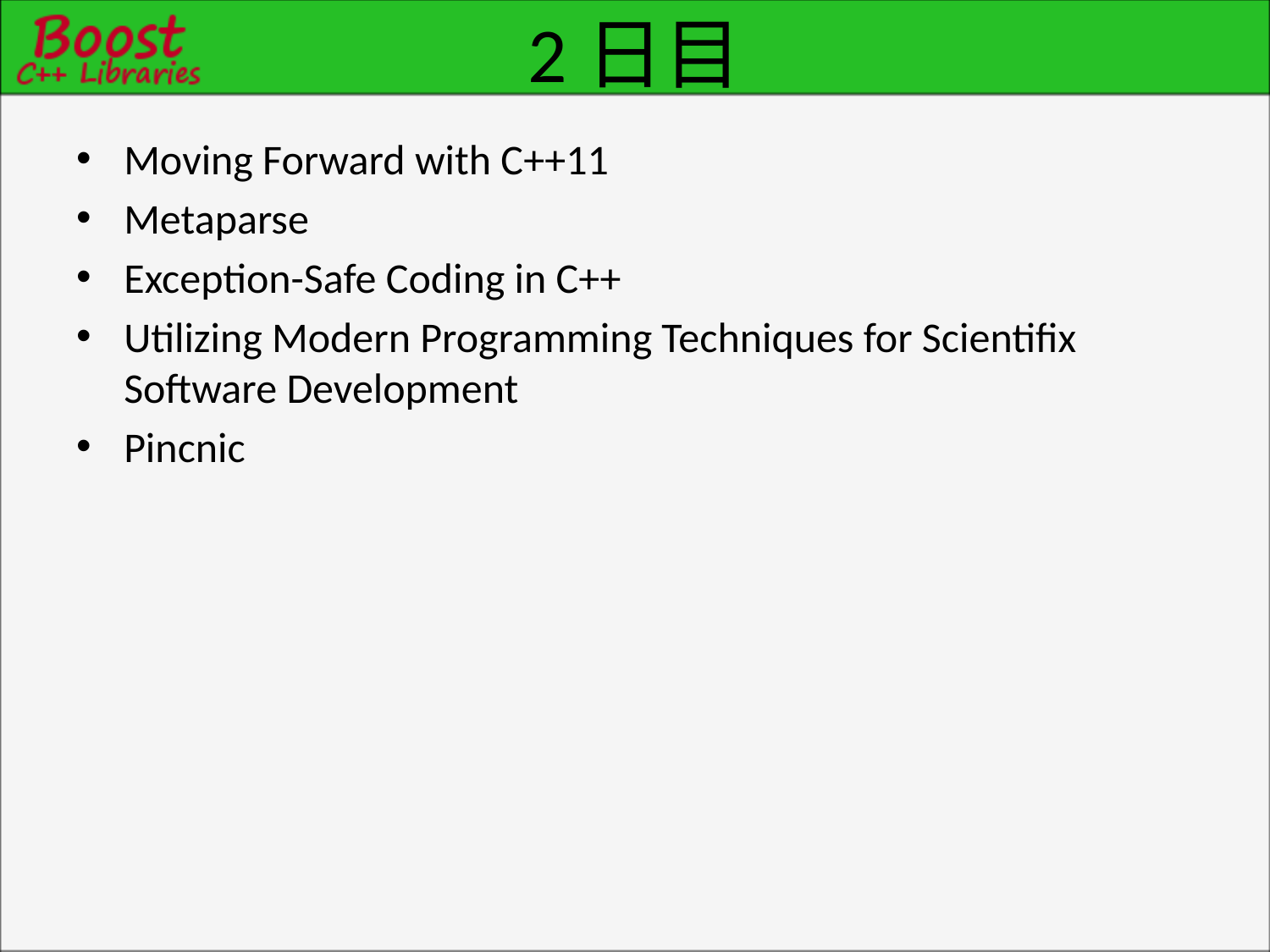

# 2日目
Moving Forward with C++11
Metaparse
Exception-Safe Coding in C++
Utilizing Modern Programming Techniques for Scientifix Software Development
Pincnic